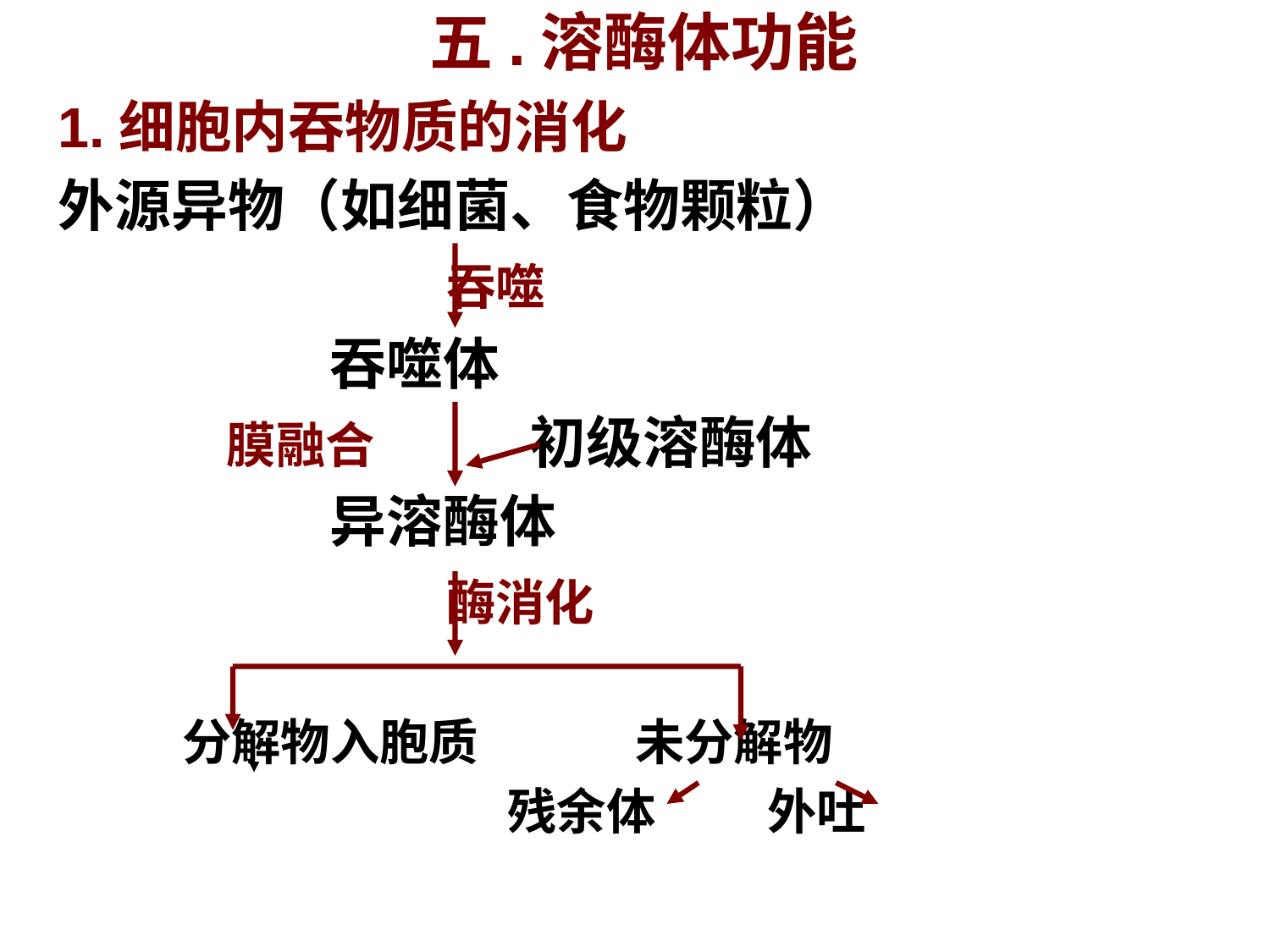

# 五.溶酶体功能
1.细胞内吞物质的消化
外源异物（如细菌、食物颗粒）
                             吞噬
                    吞噬体
            膜融合            初级溶酶体
                    异溶酶体
                             酶消化

          分解物入胞质              未分解物
                                       残余体          外吐